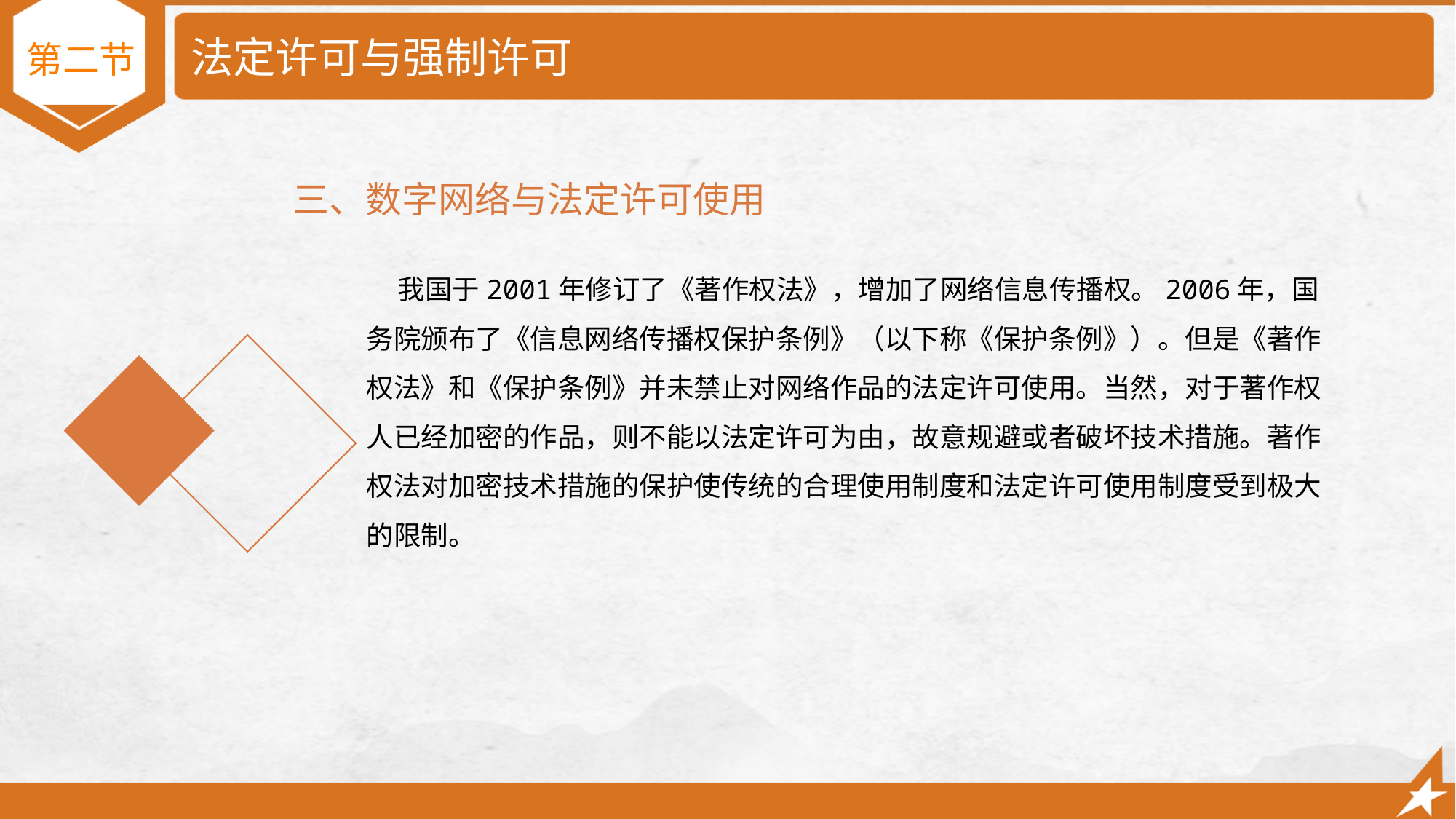

# 法定许可与强制许可
第二节
三、数字网络与法定许可使用
    我国于2001年修订了《著作权法》，增加了网络信息传播权。2006年，国务院颁布了《信息网络传播权保护条例》（以下称《保护条例》）。但是《著作权法》和《保护条例》并未禁止对网络作品的法定许可使用。当然，对于著作权人已经加密的作品，则不能以法定许可为由，故意规避或者破坏技术措施。著作权法对加密技术措施的保护使传统的合理使用制度和法定许可使用制度受到极大的限制。